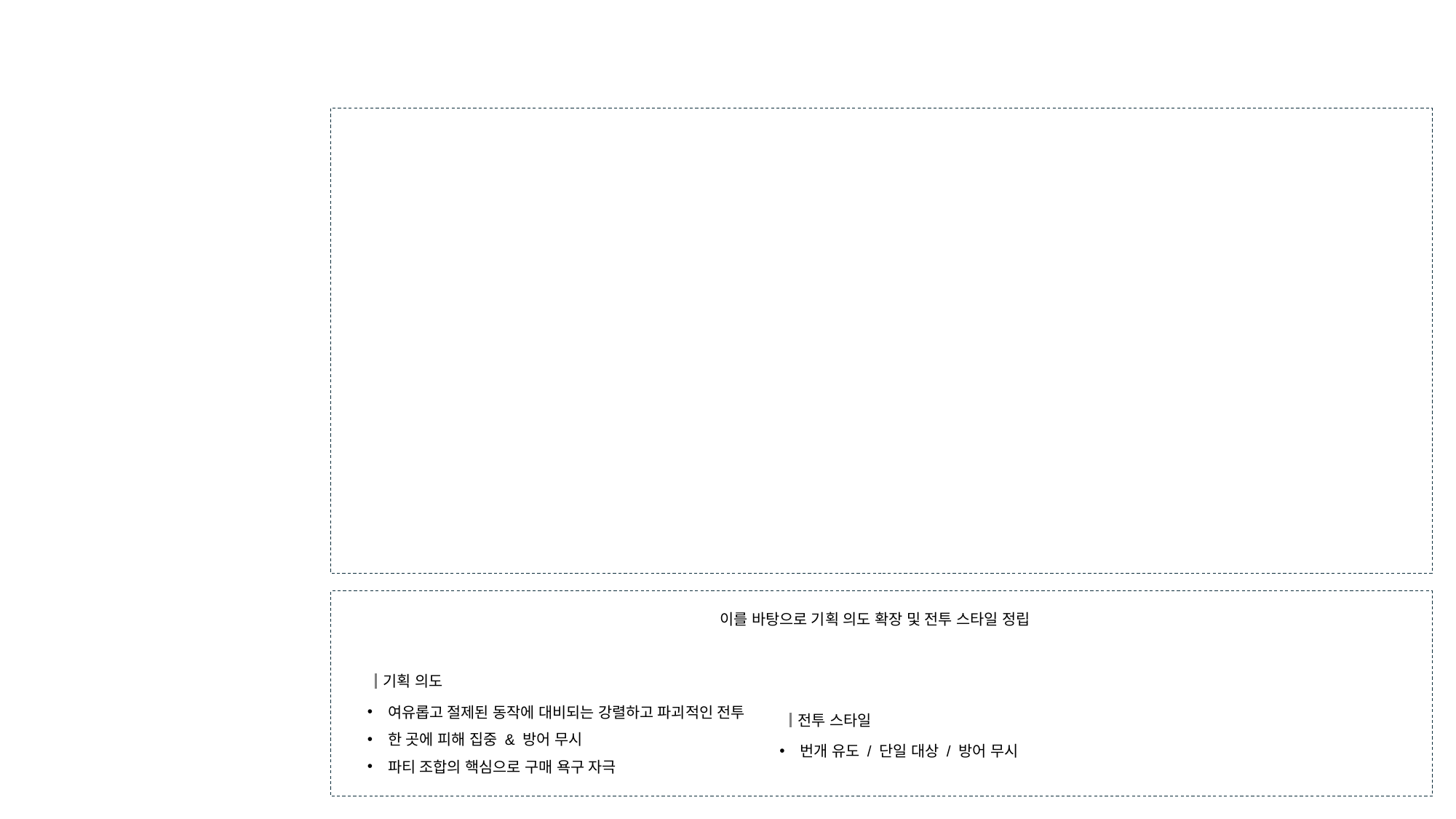

이를 바탕으로 기획 의도 확장 및 전투 스타일 정립
기획 의도
여유롭고 절제된 동작에 대비되는 강렬하고 파괴적인 전투
한 곳에 피해 집중 & 방어 무시
파티 조합의 핵심으로 구매 욕구 자극
전투 스타일
번개 유도 / 단일 대상 / 방어 무시